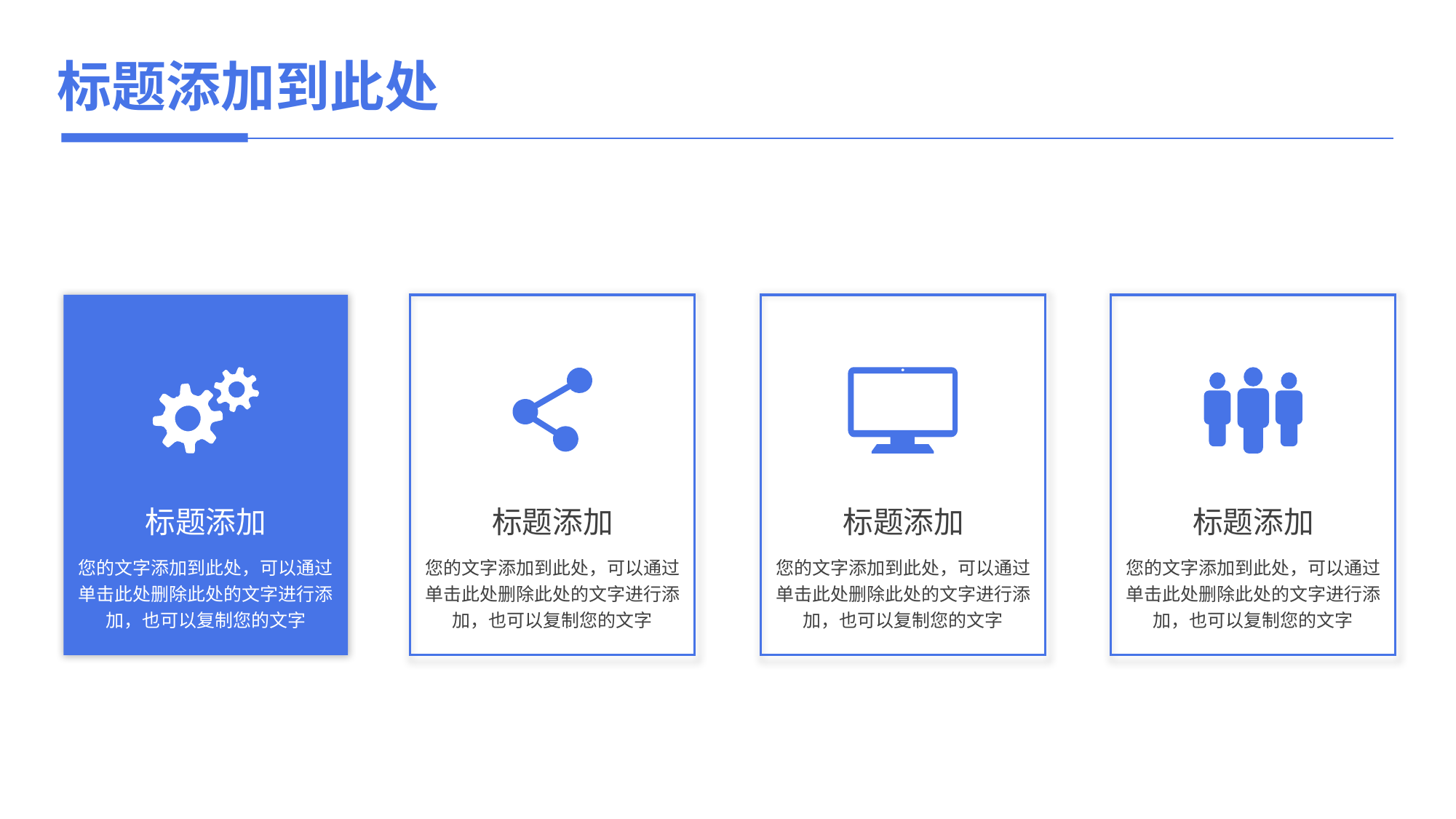

标题添加到此处

标题添加
您的文字添加到此处，可以通过单击此处删除此处的文字进行添加，也可以复制您的文字

标题添加
您的文字添加到此处，可以通过单击此处删除此处的文字进行添加，也可以复制您的文字

标题添加
您的文字添加到此处，可以通过单击此处删除此处的文字进行添加，也可以复制您的文字

标题添加
您的文字添加到此处，可以通过单击此处删除此处的文字进行添加，也可以复制您的文字